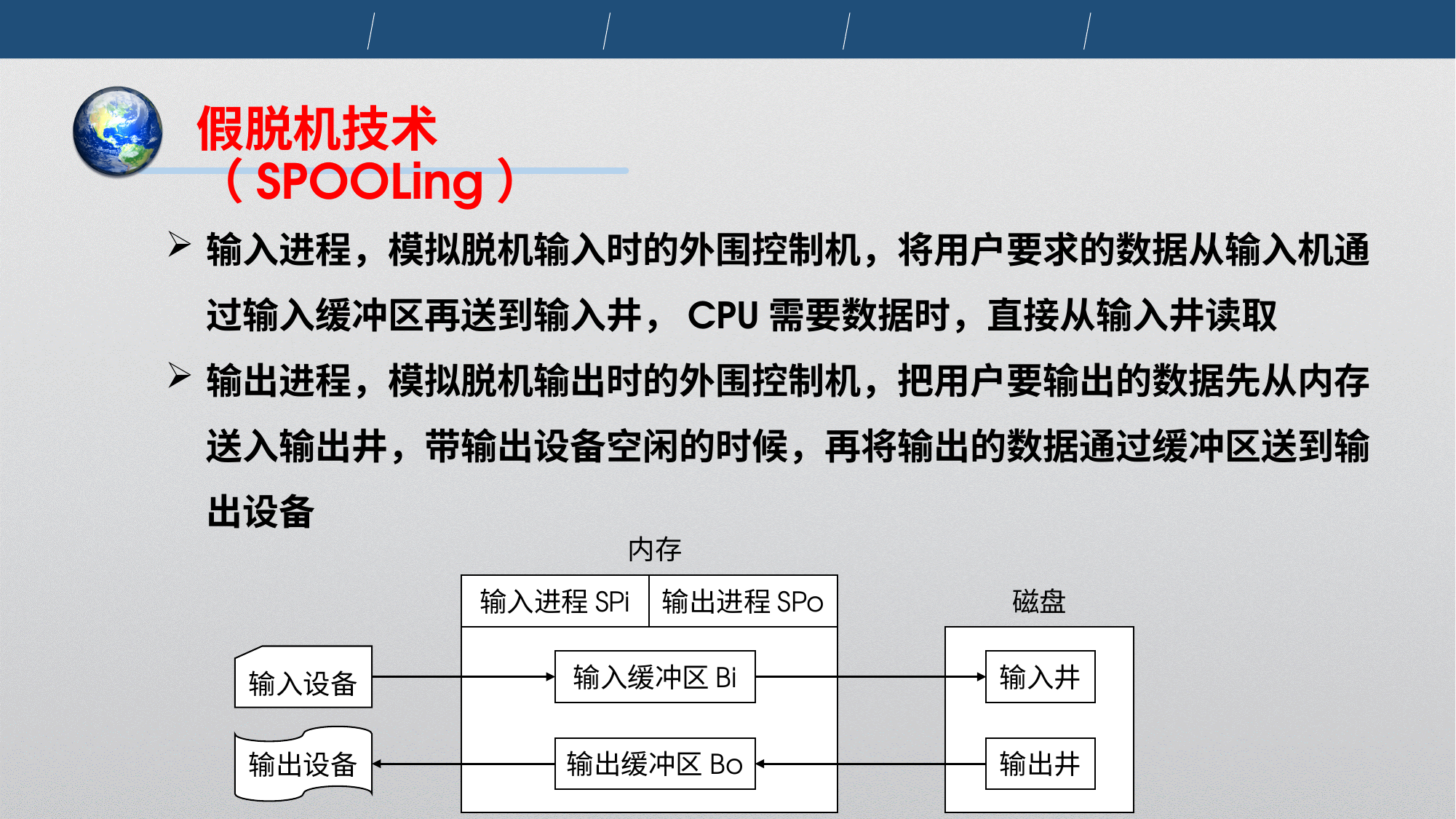

假脱机技术（SPOOLing）
输入进程，模拟脱机输入时的外围控制机，将用户要求的数据从输入机通过输入缓冲区再送到输入井，CPU需要数据时，直接从输入井读取
输出进程，模拟脱机输出时的外围控制机，把用户要输出的数据先从内存送入输出井，带输出设备空闲的时候，再将输出的数据通过缓冲区送到输出设备
内存
输入进程SPi
输出进程SPo
磁盘

输入设备
输入缓冲区Bi
输入井
输出设备
输出缓冲区Bo
输出井